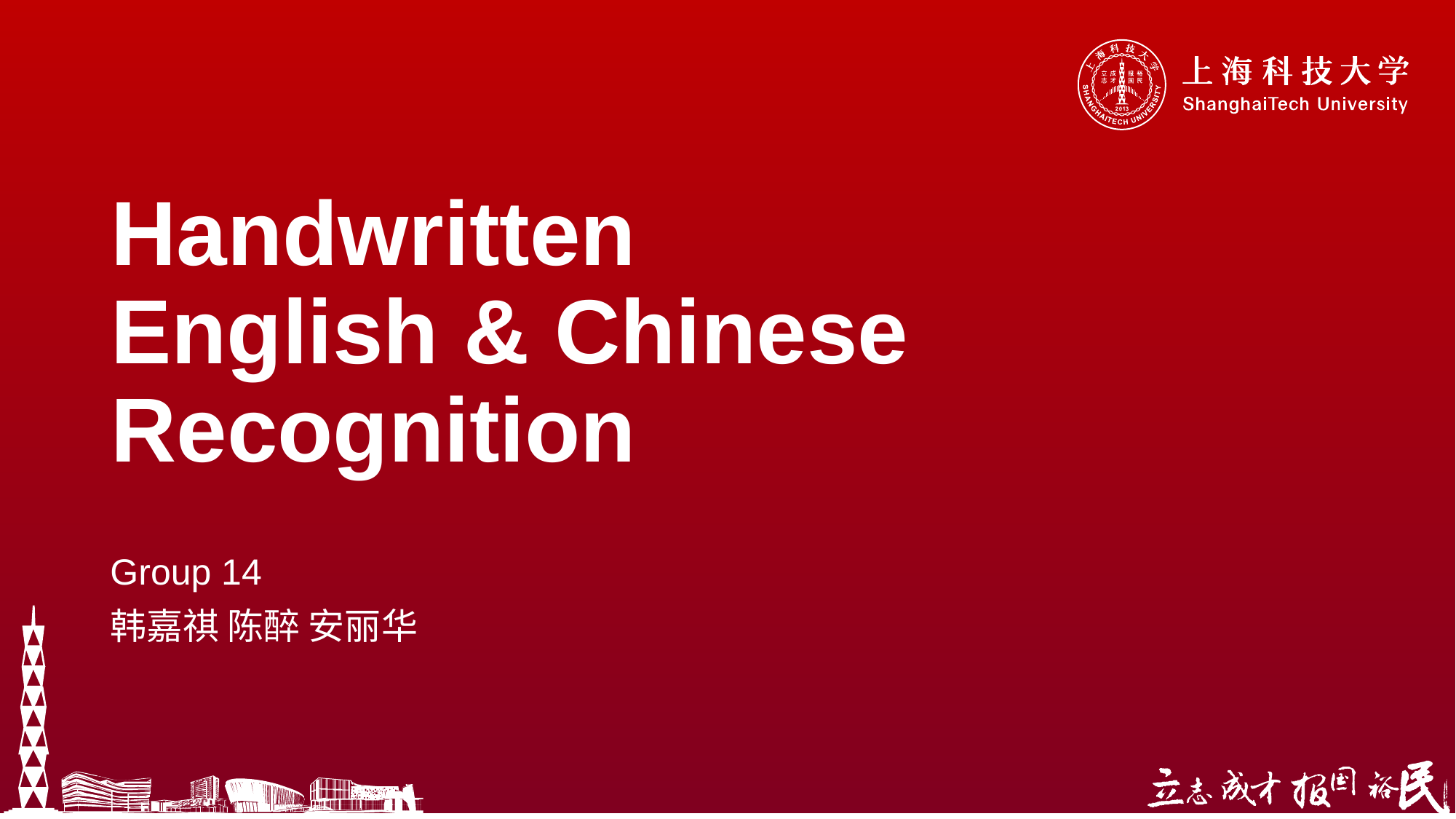

# Handwritten English & Chinese Recognition
Group 14
韩嘉祺 陈醉 安丽华